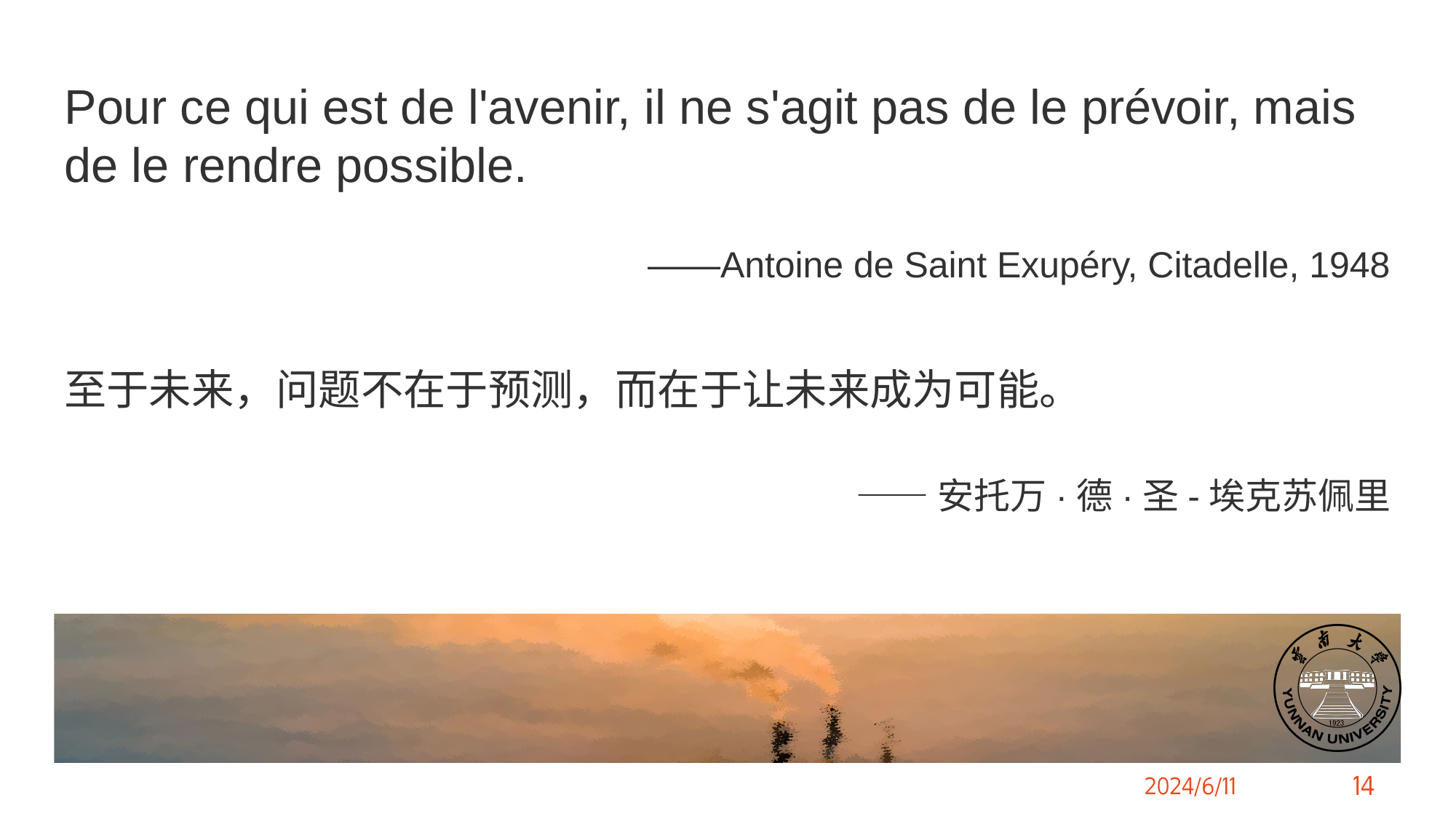

Pour ce qui est de l'avenir, il ne s'agit pas de le prévoir, mais de le rendre possible.

 ——Antoine de Saint Exupéry, Citadelle, 1948

至于未来，问题不在于预测，而在于让未来成为可能。

——安托万·德·圣-埃克苏佩里
#

2024/6/11
14